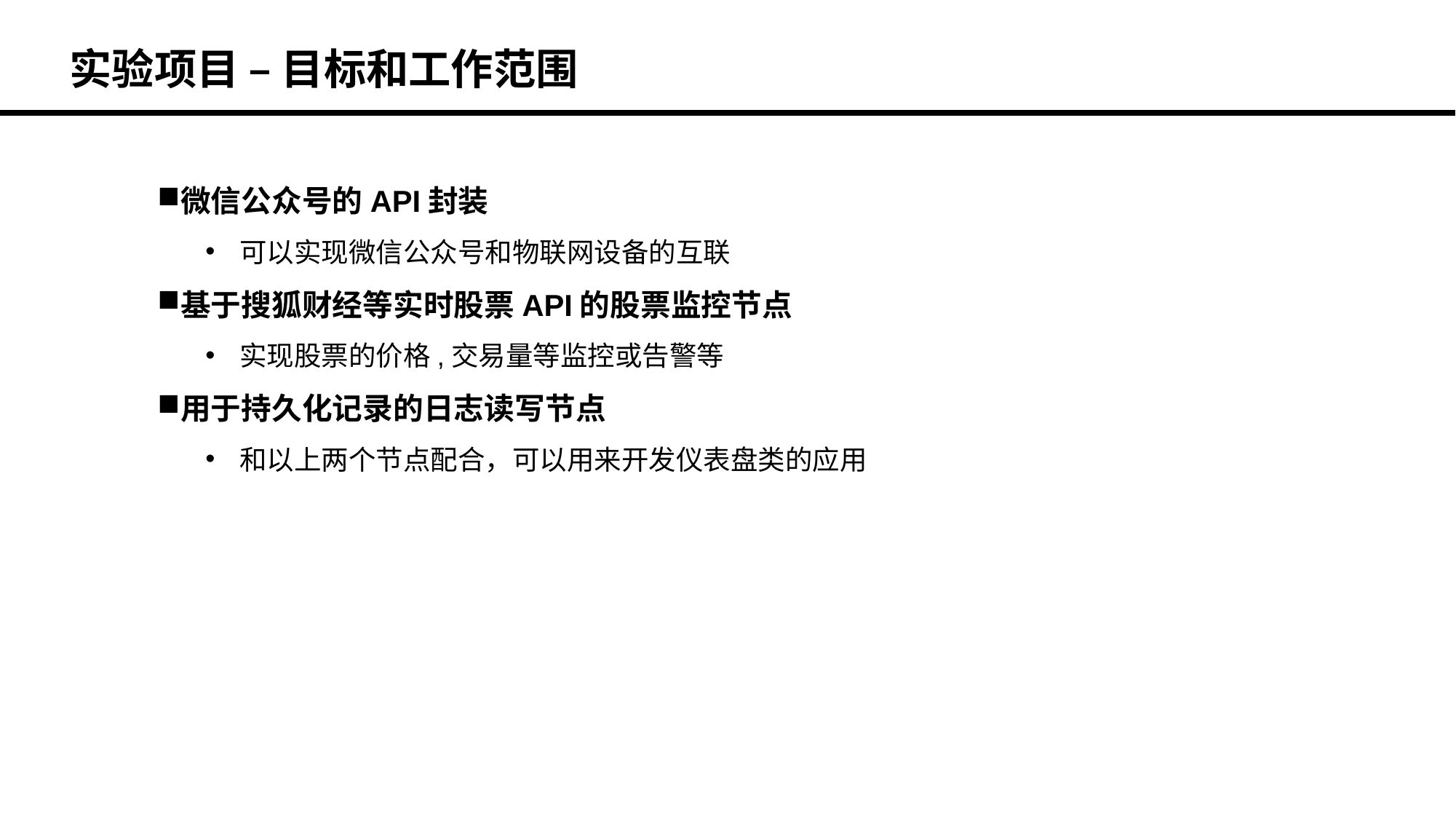

实验项目 – 目标和工作范围
微信公众号的API封装
可以实现微信公众号和物联网设备的互联
基于搜狐财经等实时股票API的股票监控节点
实现股票的价格,交易量等监控或告警等
用于持久化记录的日志读写节点
和以上两个节点配合，可以用来开发仪表盘类的应用